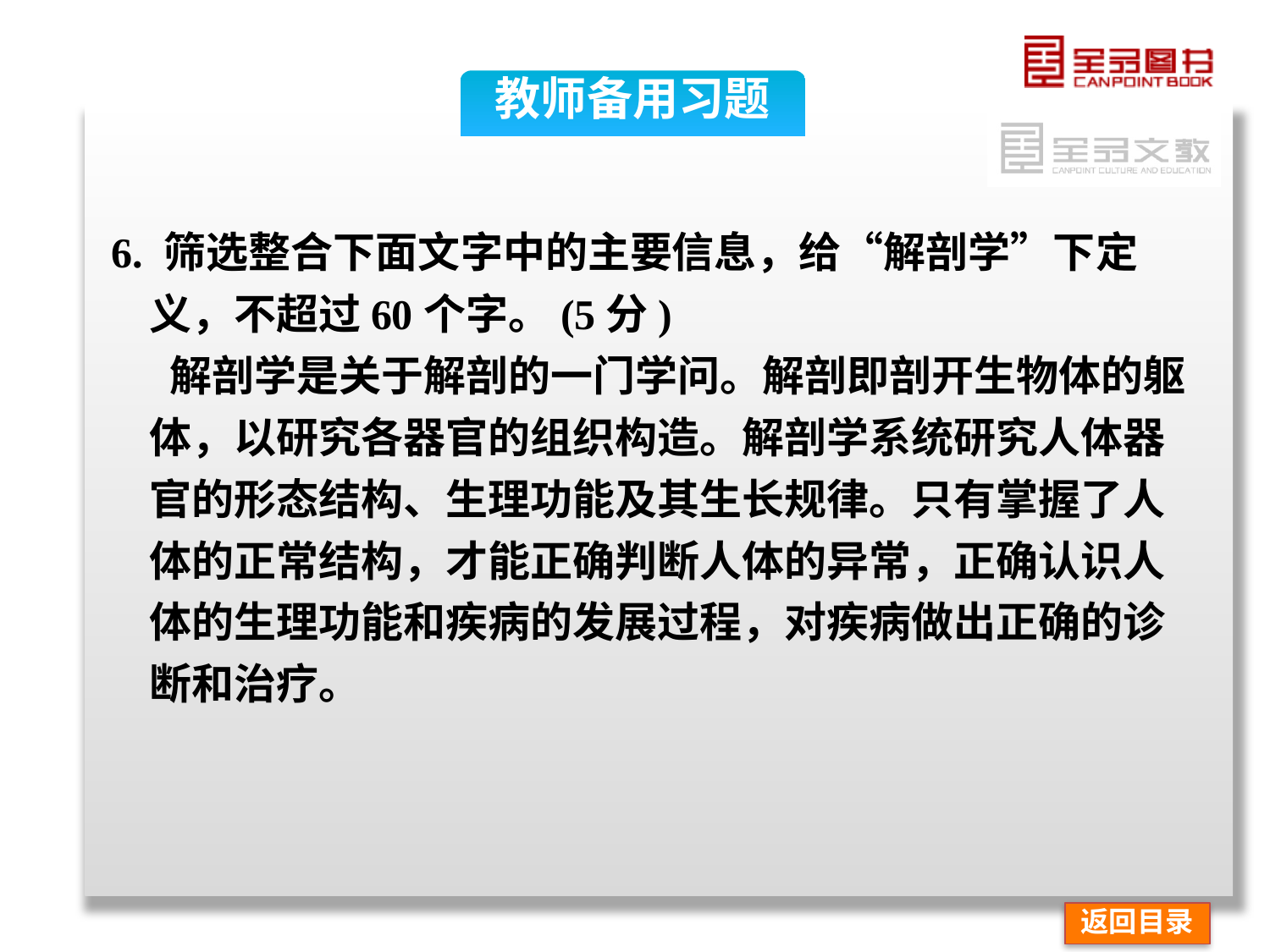

教师备用习题
6. 筛选整合下面文字中的主要信息，给“解剖学”下定义，不超过60个字。(5分)
     解剖学是关于解剖的一门学问。解剖即剖开生物体的躯体，以研究各器官的组织构造。解剖学系统研究人体器官的形态结构、生理功能及其生长规律。只有掌握了人体的正常结构，才能正确判断人体的异常，正确认识人体的生理功能和疾病的发展过程，对疾病做出正确的诊断和治疗。

返回目录